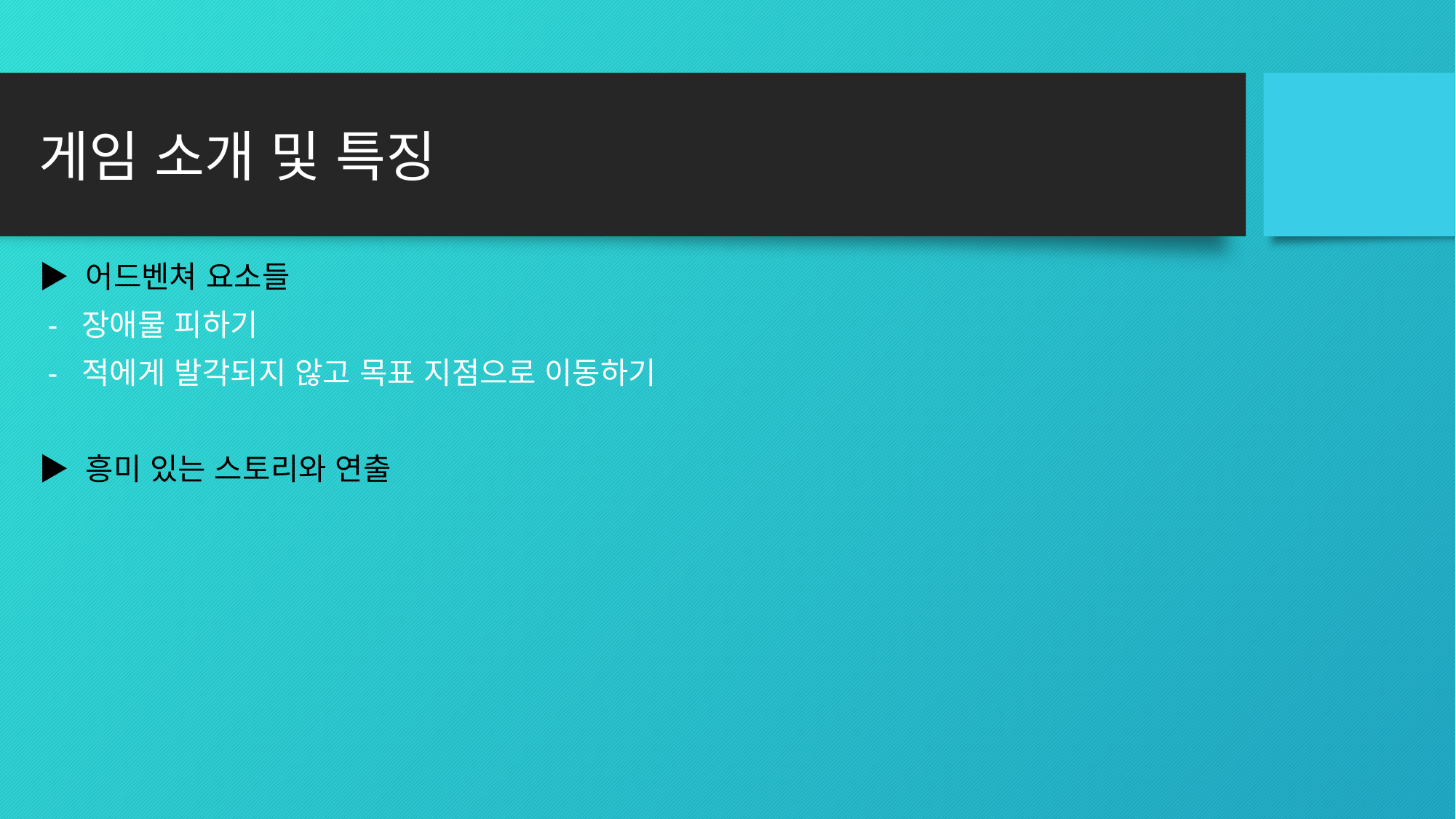

# 게임 소개 및 특징
▶ 어드벤쳐 요소들
 -  장애물 피하기
 -  적에게 발각되지 않고 목표 지점으로 이동하기

▶ 흥미 있는 스토리와 연출